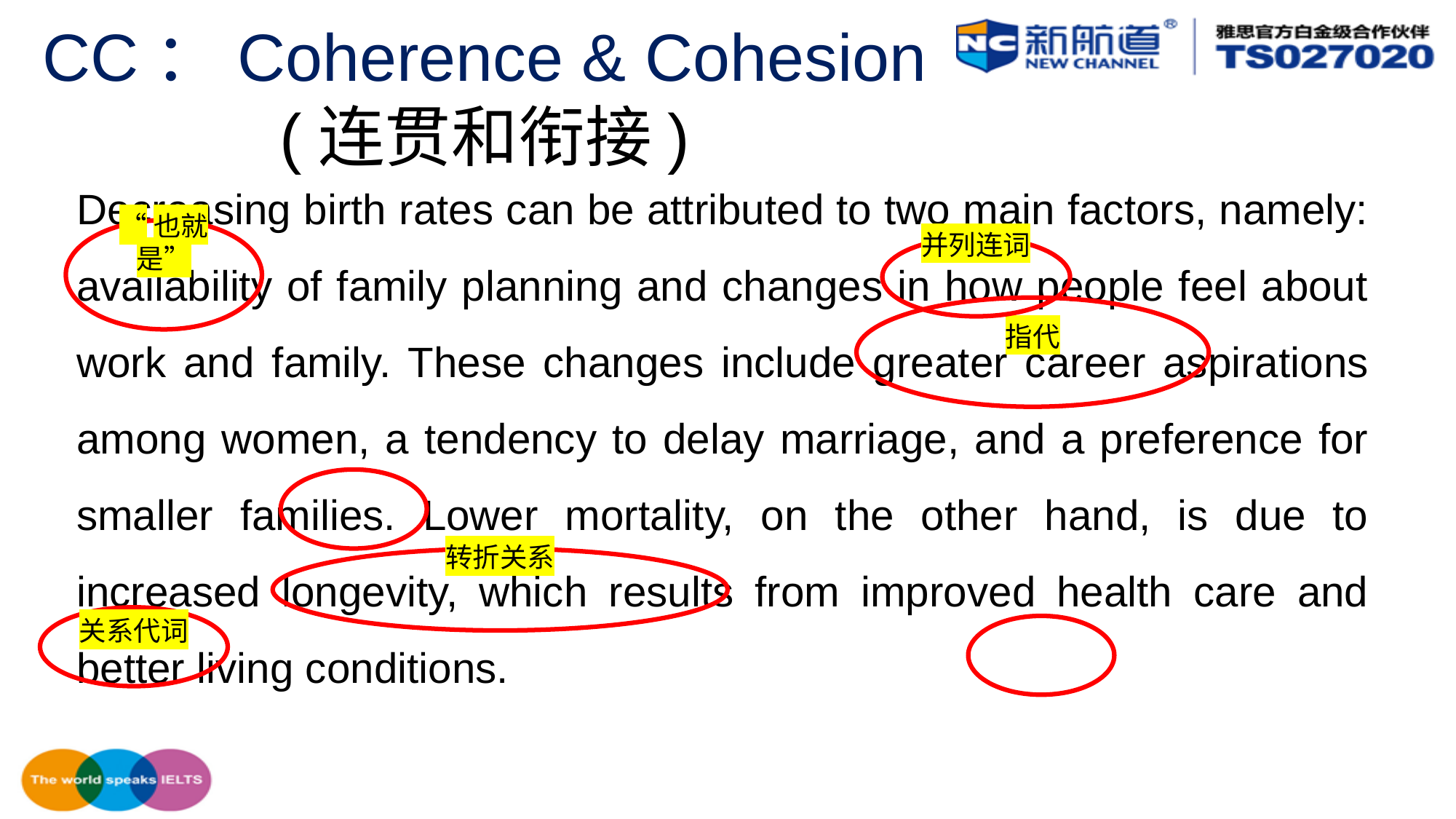

CC：Coherence & Cohesion
(连贯和衔接)
Decreasing birth rates can be attributed to two main factors, namely: availability of family planning and changes in how people feel about work and family. These changes include greater career aspirations among women, a tendency to delay marriage, and a preference for smaller families. Lower mortality, on the other hand, is due to increased longevity, which results from improved health care and better living conditions.
“也就是”

并列连词

指代

转折关系

关系代词